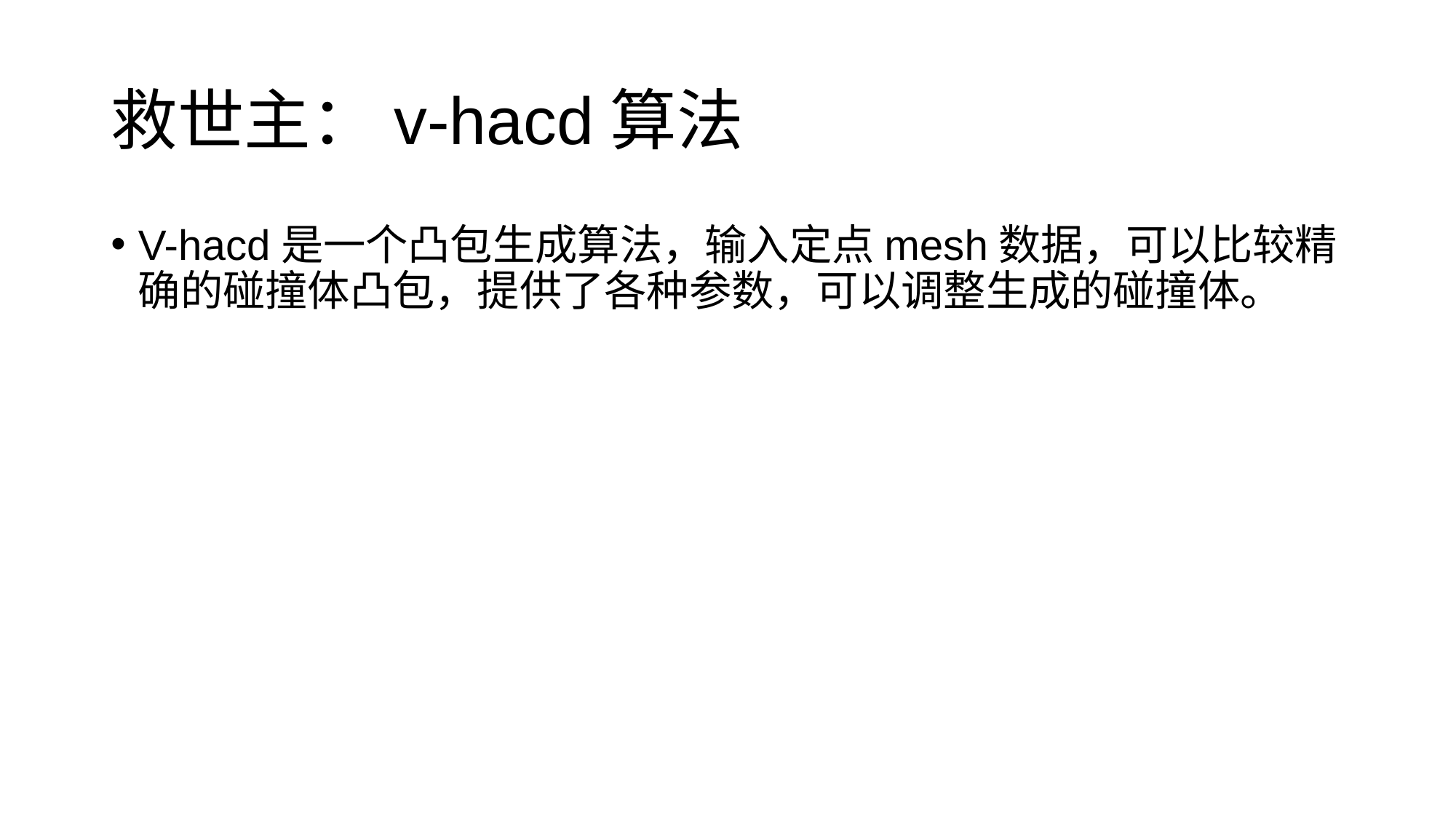

# 救世主：v-hacd算法
V-hacd是一个凸包生成算法，输入定点mesh数据，可以比较精确的碰撞体凸包，提供了各种参数，可以调整生成的碰撞体。